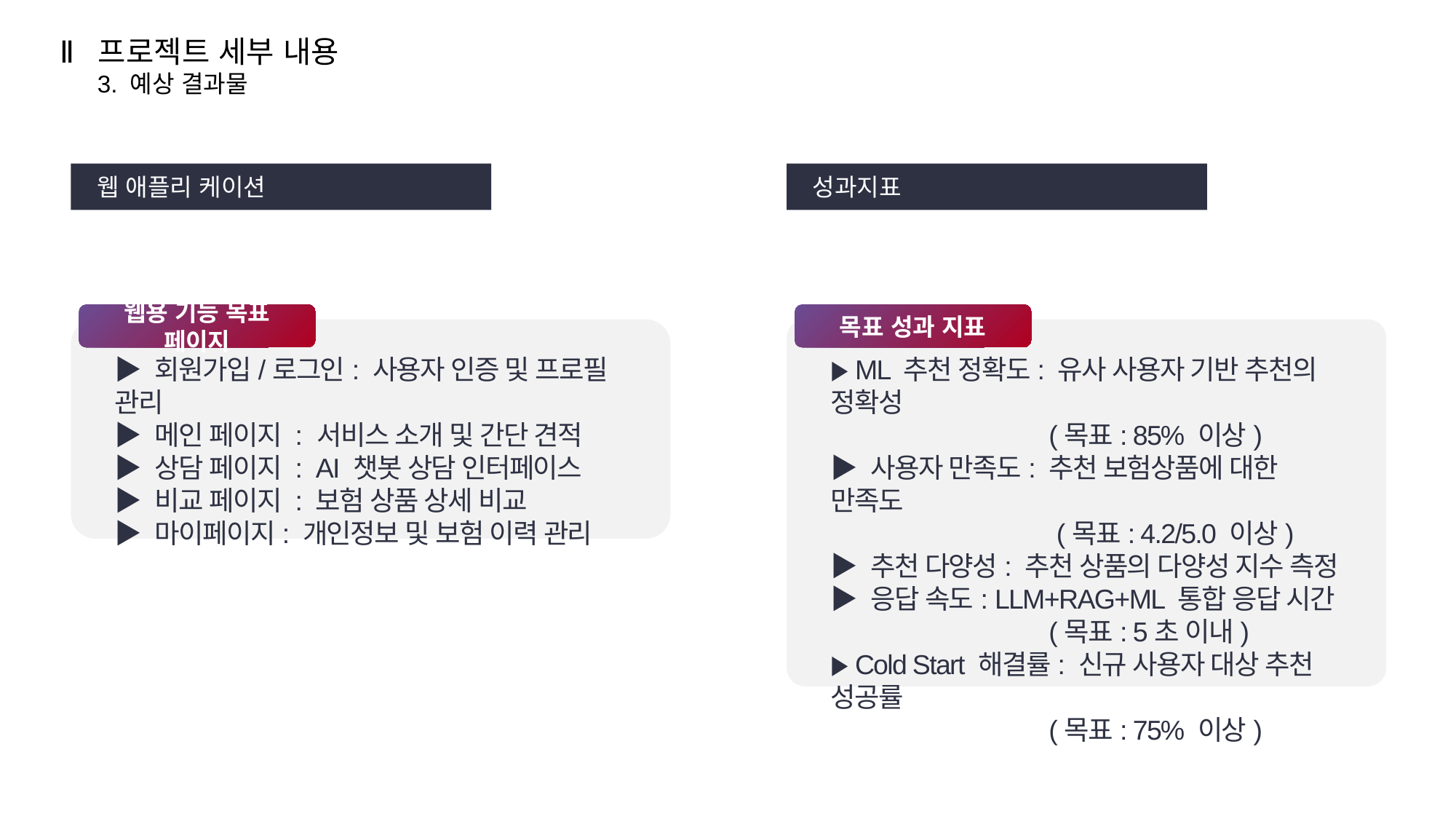

Ⅱ
프로젝트 세부 내용
3. 예상 결과물

웹 애플리 케이션

성과지표
웹용 기능 목표 페이지

목표 성과 지표

▶ 회원가입/로그인: 사용자 인증 및 프로필 관리
▶ 메인 페이지 : 서비스 소개 및 간단 견적
▶ 상담 페이지 :  AI 챗봇 상담 인터페이스
▶ 비교 페이지 : 보험 상품 상세 비교
▶ 마이페이지: 개인정보 및 보험 이력 관리
▶ ML 추천 정확도: 유사 사용자 기반 추천의 정확성
		(목표: 85% 이상)
▶ 사용자 만족도: 추천 보험상품에 대한 만족도
		 (목표: 4.2/5.0 이상)
▶ 추천 다양성: 추천 상품의 다양성 지수 측정
▶ 응답 속도: LLM+RAG+ML 통합 응답 시간
		(목표: 5초 이내)
▶ Cold Start 해결률: 신규 사용자 대상 추천 성공률
		(목표: 75% 이상)